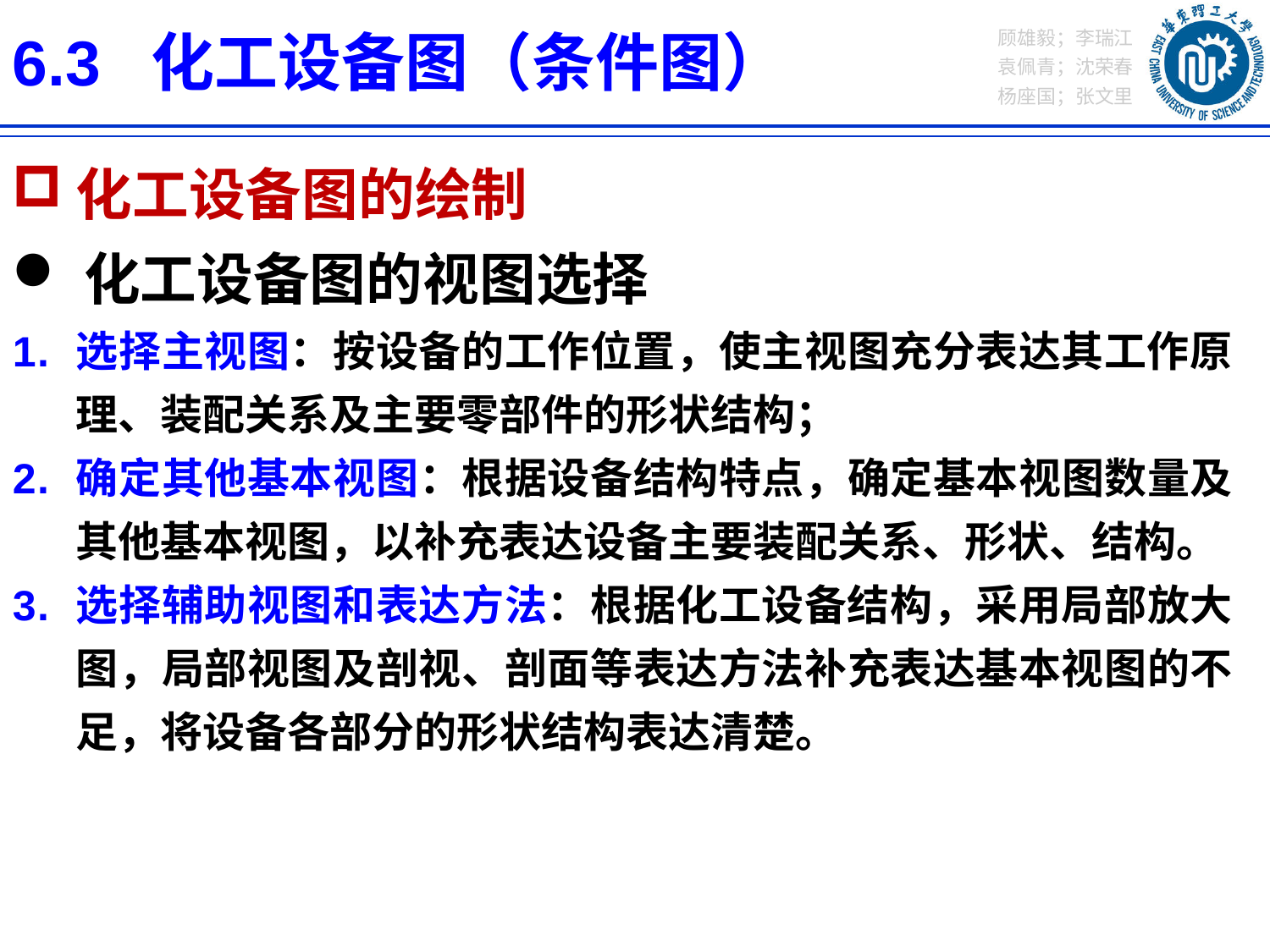

6.3  化工设备图（条件图）
化工设备图的绘制
化工设备图的视图选择
选择主视图：按设备的工作位置，使主视图充分表达其工作原理、装配关系及主要零部件的形状结构；
确定其他基本视图：根据设备结构特点，确定基本视图数量及其他基本视图，以补充表达设备主要装配关系、形状、结构。
选择辅助视图和表达方法：根据化工设备结构，采用局部放大图，局部视图及剖视、剖面等表达方法补充表达基本视图的不足，将设备各部分的形状结构表达清楚。